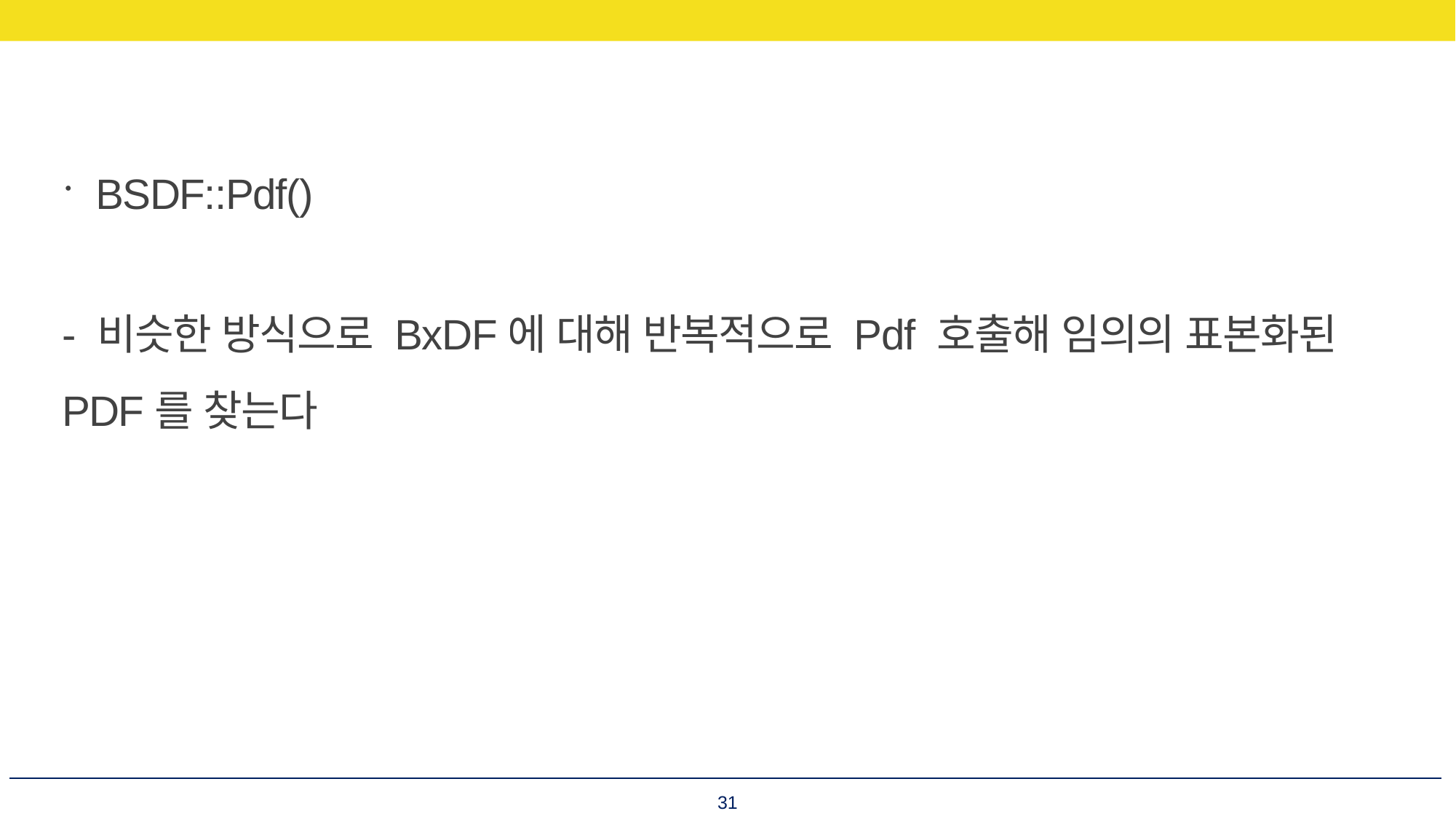

BSDF::Pdf()

- 비슷한 방식으로 BxDF에 대해 반복적으로 Pdf 호출해 임의의 표본화된 PDF를 찾는다
31